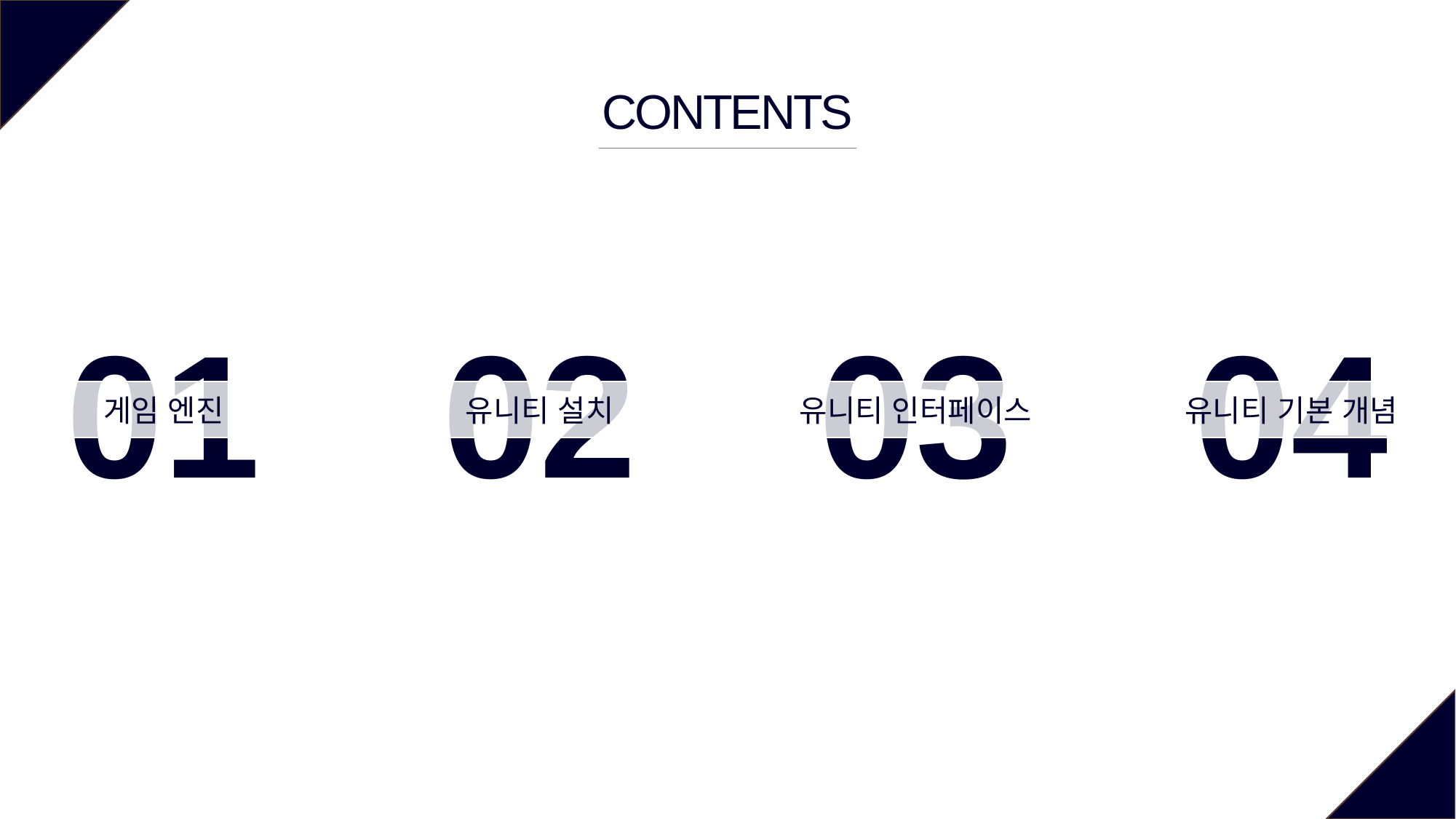

CONTENTS
01
02
03
04
게임 엔진
유니티 설치
유니티 인터페이스
유니티 기본 개념